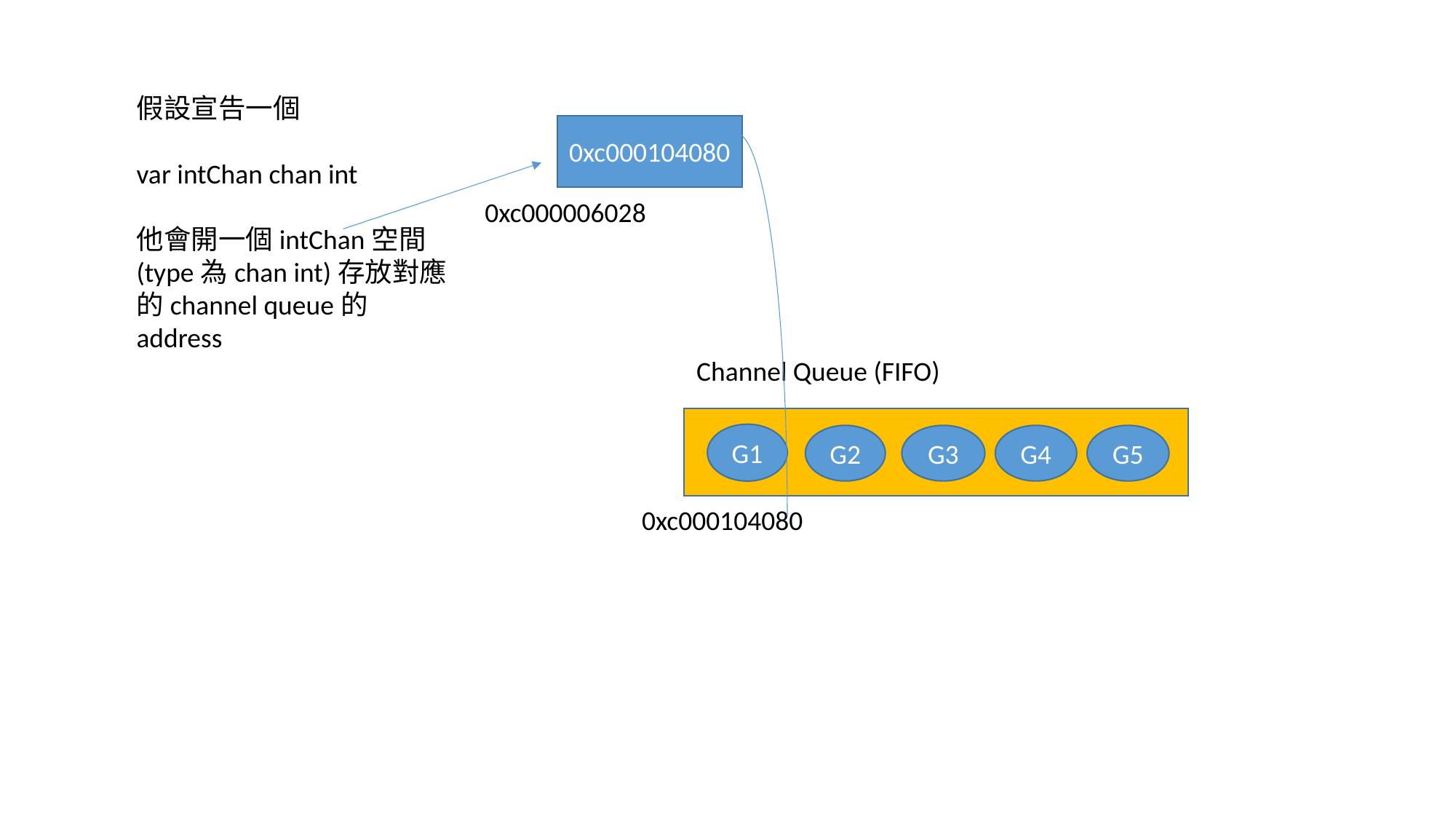

假設宣告一個

var intChan chan int

他會開一個intChan空間(type為chan int)存放對應的channel queue的address
0xc000104080

0xc000006028
Channel Queue (FIFO)

G1
G2
G3
G4
G5
0xc000104080